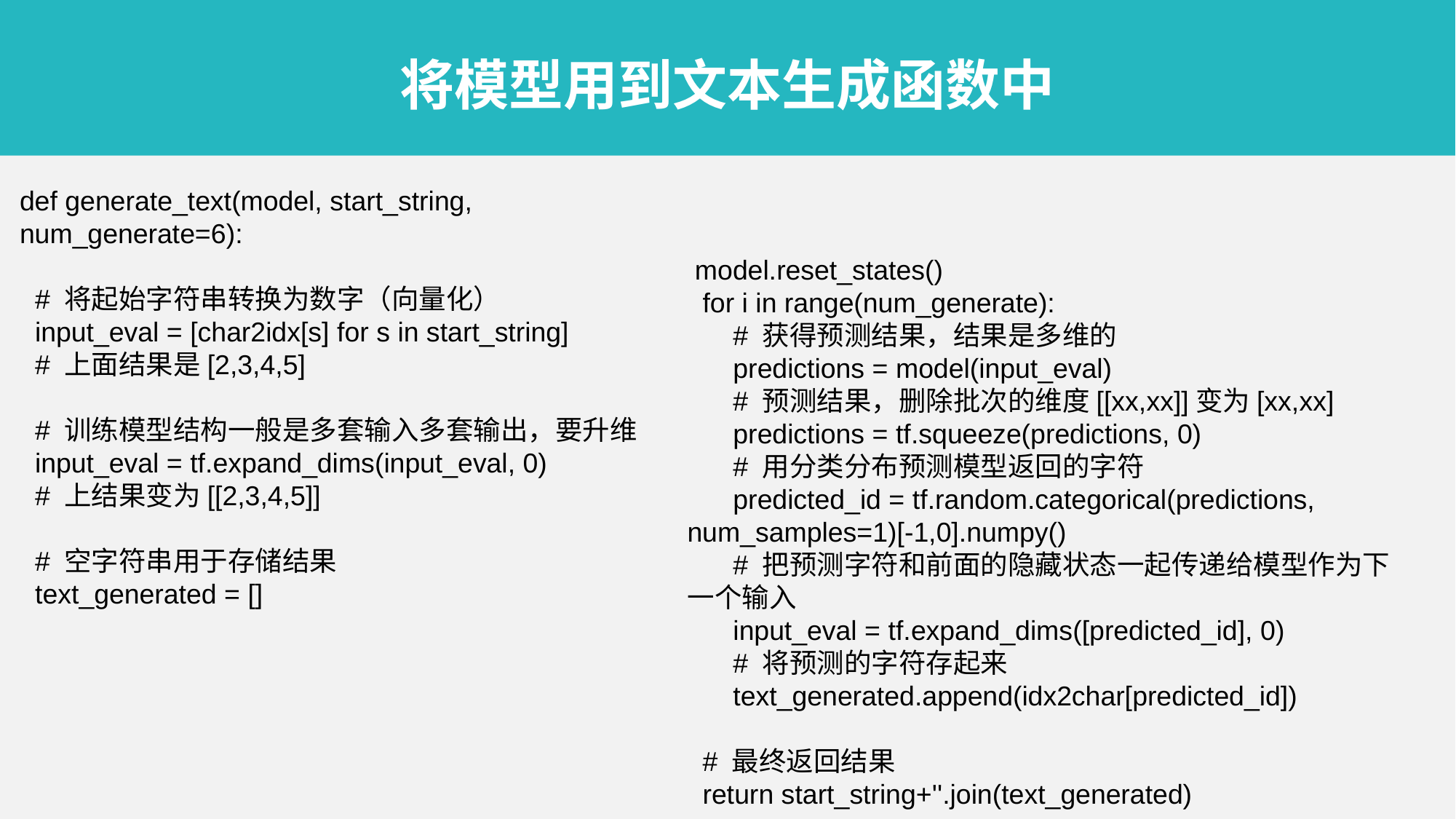

将模型用到文本生成函数中
def generate_text(model, start_string, num_generate=6):

  # 将起始字符串转换为数字（向量化）
  input_eval = [char2idx[s] for s in start_string]
  # 上面结果是[2,3,4,5]

  # 训练模型结构一般是多套输入多套输出，要升维
  input_eval = tf.expand_dims(input_eval, 0)
  # 上结果变为[[2,3,4,5]]

  # 空字符串用于存储结果
  text_generated = []

 model.reset_states()
  for i in range(num_generate):
      # 获得预测结果，结果是多维的
      predictions = model(input_eval)
      # 预测结果，删除批次的维度[[xx,xx]]变为[xx,xx]
      predictions = tf.squeeze(predictions, 0)
      # 用分类分布预测模型返回的字符
      predicted_id = tf.random.categorical(predictions, num_samples=1)[-1,0].numpy()
      # 把预测字符和前面的隐藏状态一起传递给模型作为下一个输入
      input_eval = tf.expand_dims([predicted_id], 0)
      # 将预测的字符存起来
      text_generated.append(idx2char[predicted_id])

  # 最终返回结果
  return start_string+''.join(text_generated)